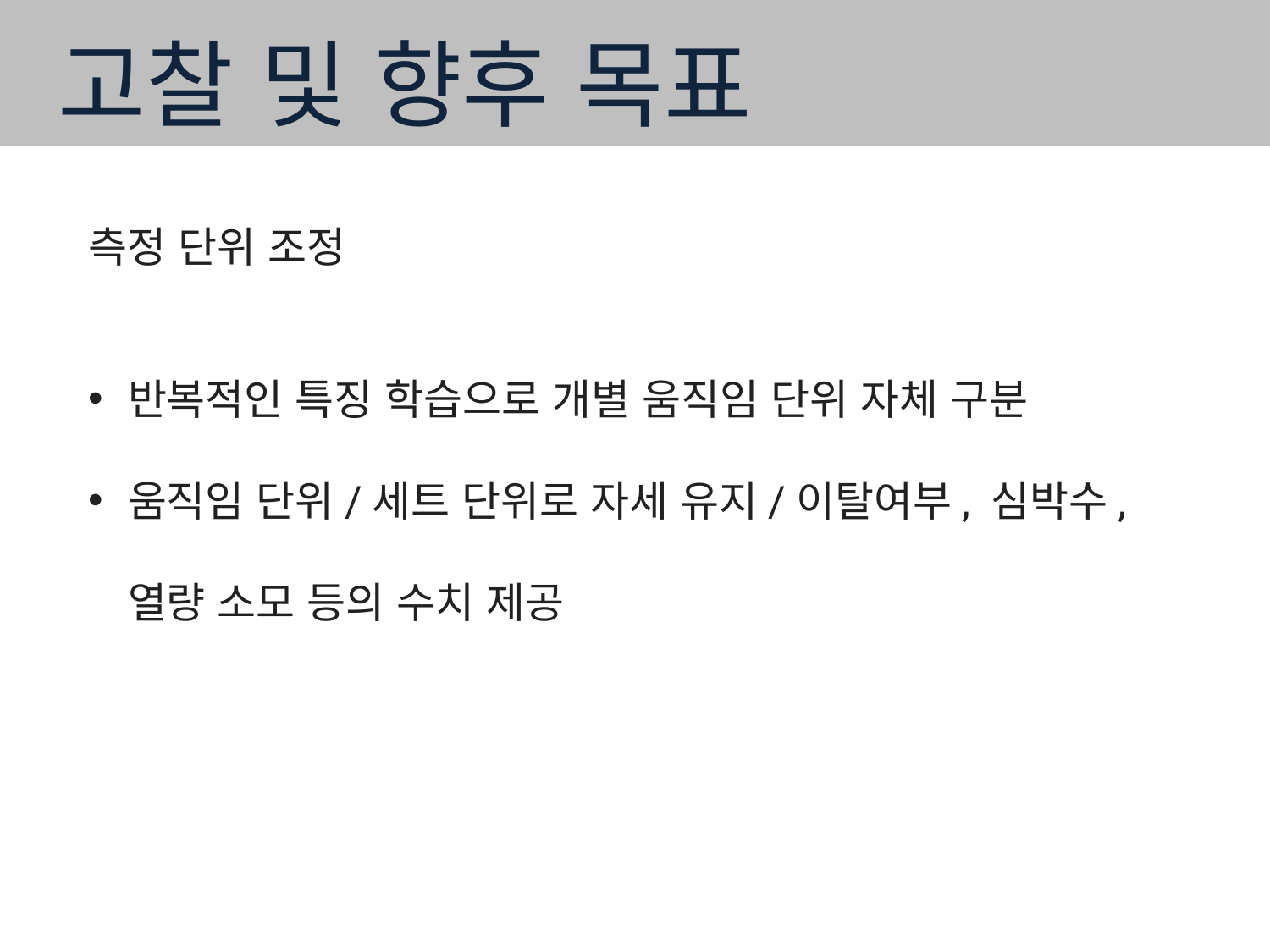

고찰 및 향후 목표
측정 단위 조정

반복적인 특징 학습으로 개별 움직임 단위 자체 구분
움직임 단위/세트 단위로 자세 유지/이탈여부, 심박수, 열량 소모 등의 수치 제공